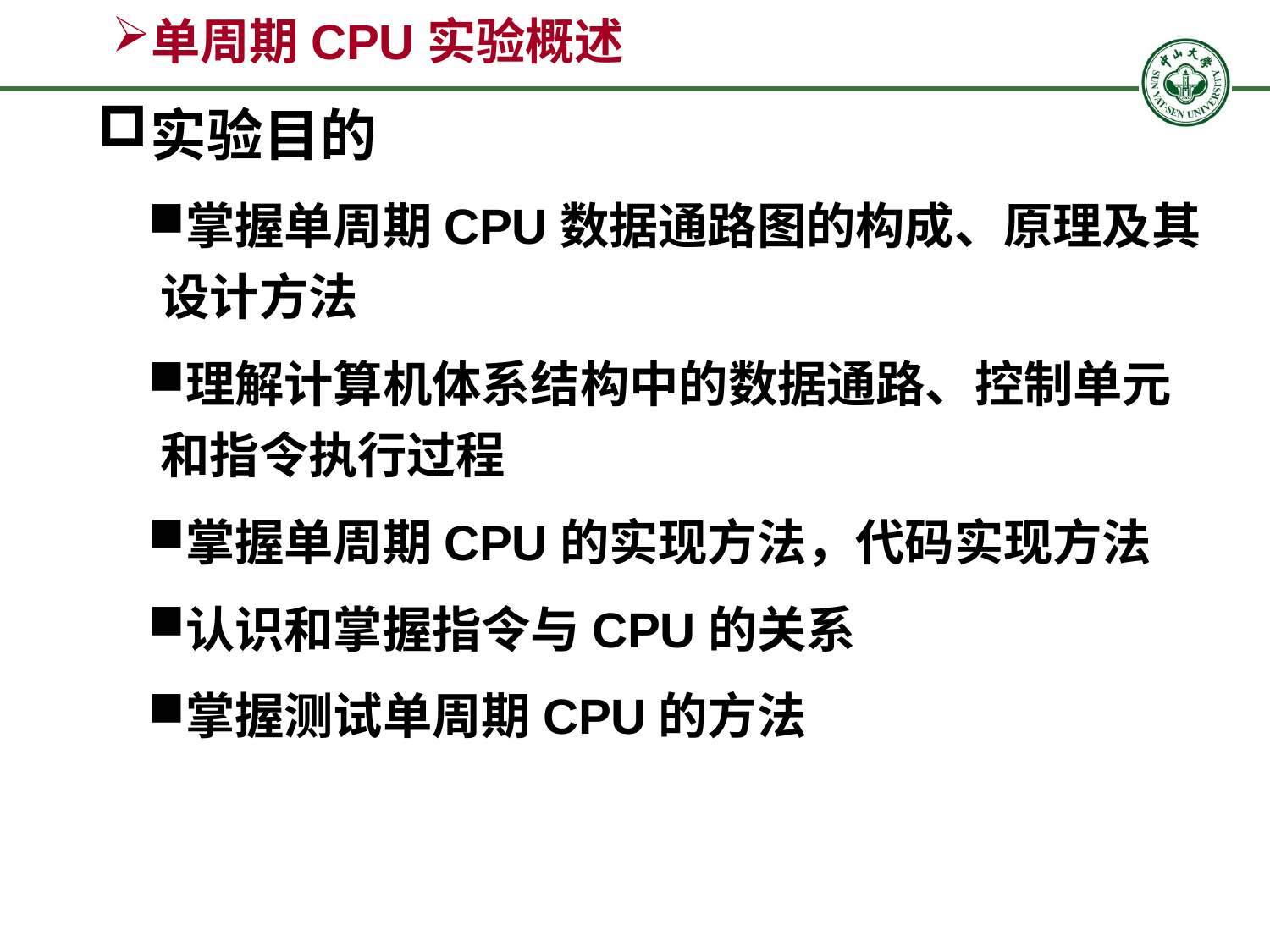

# 单周期CPU实验概述
实验目的
掌握单周期CPU数据通路图的构成、原理及其设计方法
理解计算机体系结构中的数据通路、控制单元和指令执行过程
掌握单周期CPU的实现方法，代码实现方法
认识和掌握指令与CPU的关系
掌握测试单周期CPU的方法